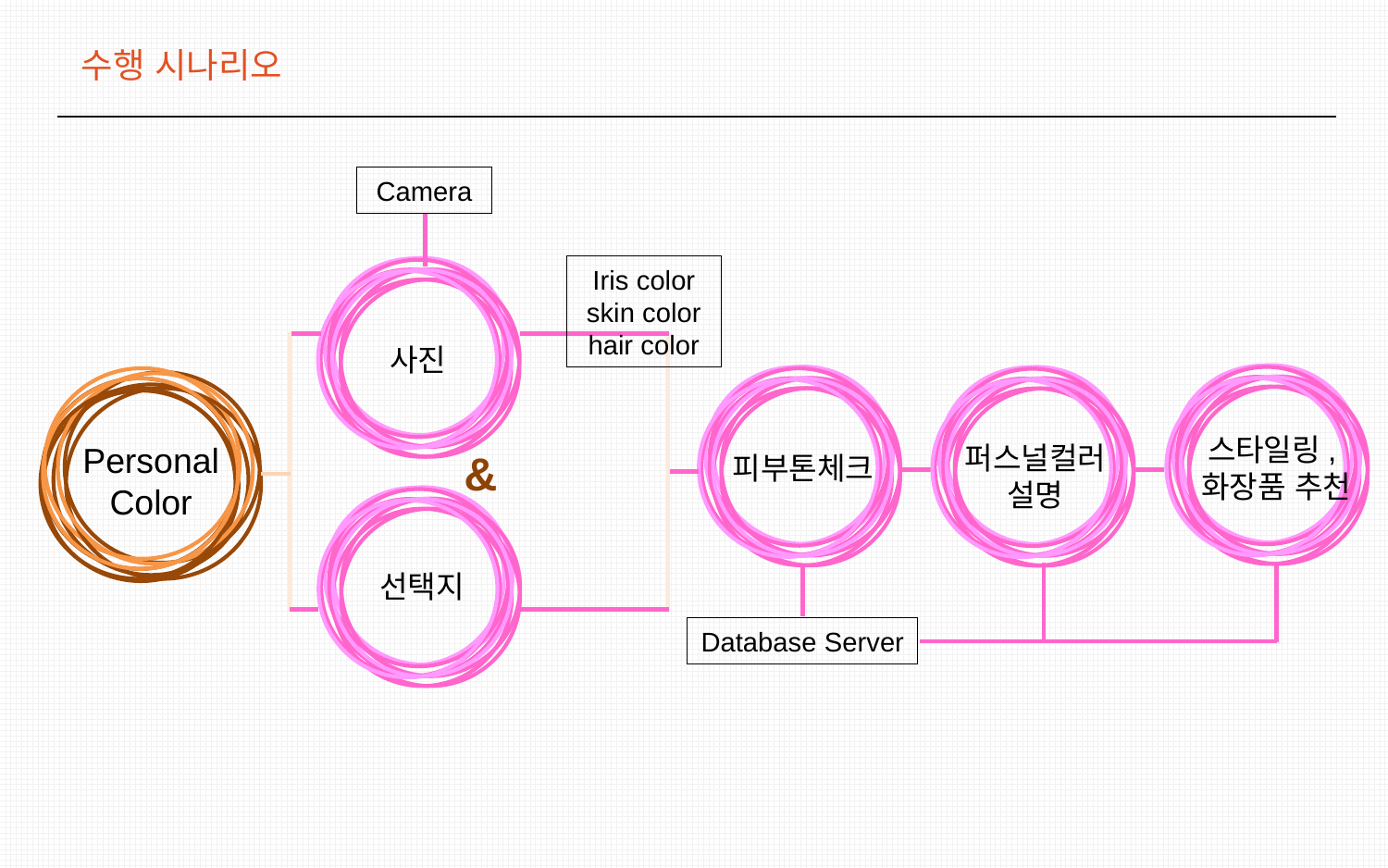

수행 시나리오
Camera
Iris color
skin color
hair color

사진

Personal
Color
스타일링,
화장품 추천
퍼스널컬러
설명
&
피부톤체크

선택지
Database Server